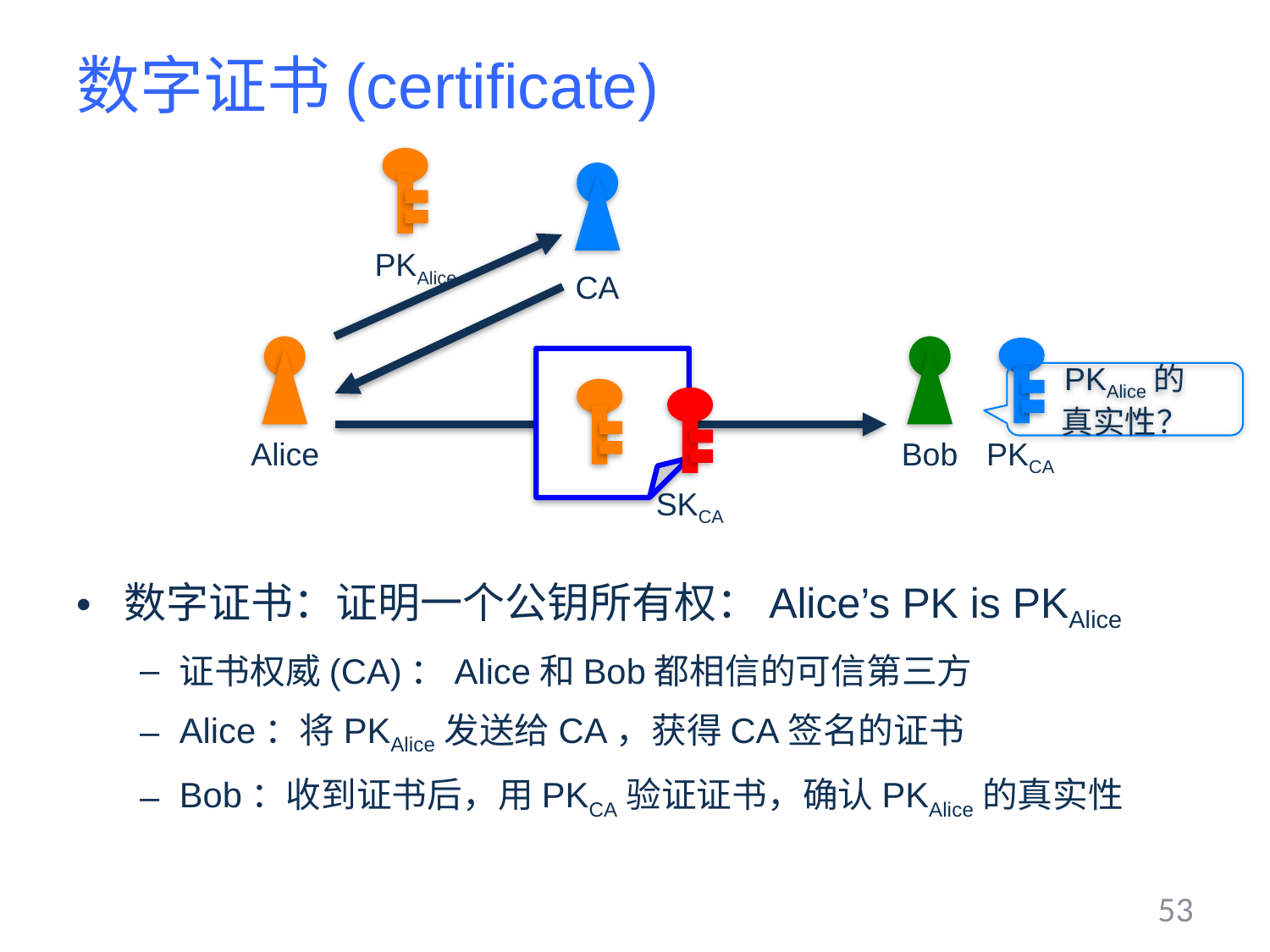

# 数字证书(certificate)

PKAlice

CA

PKCA

SKCA
PKAlice的
真实性？
Alice
Bob
数字证书：证明一个公钥所有权：Alice’s PK is PKAlice
证书权威(CA)：Alice和Bob都相信的可信第三方
Alice：将PKAlice发送给CA，获得CA签名的证书
Bob：收到证书后，用PKCA验证证书，确认PKAlice的真实性
53